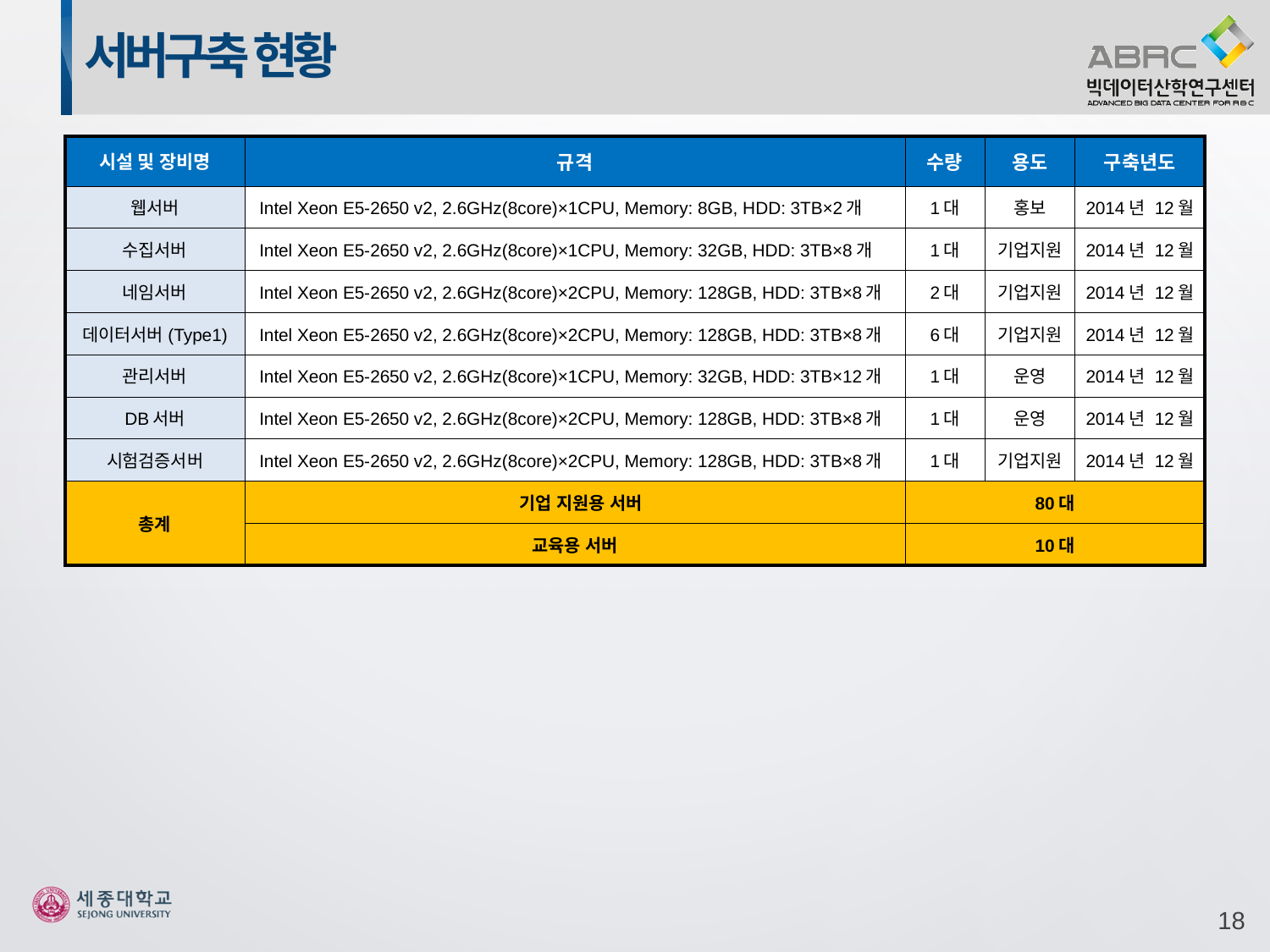

서버구축 현황
| 시설 및 장비명 | 규격 | 수량 | 용도 | 구축년도 |
| --- | --- | --- | --- | --- |
| 웹서버 | Intel Xeon E5-2650 v2, 2.6GHz(8core)×1CPU, Memory: 8GB, HDD: 3TB×2개 | 1대 | 홍보 | 2014년 12월 |
| 수집서버 | Intel Xeon E5-2650 v2, 2.6GHz(8core)×1CPU, Memory: 32GB, HDD: 3TB×8개 | 1대 | 기업지원 | 2014년 12월 |
| 네임서버 | Intel Xeon E5-2650 v2, 2.6GHz(8core)×2CPU, Memory: 128GB, HDD: 3TB×8개 | 2대 | 기업지원 | 2014년 12월 |
| 데이터서버(Type1) | Intel Xeon E5-2650 v2, 2.6GHz(8core)×2CPU, Memory: 128GB, HDD: 3TB×8개 | 6대 | 기업지원 | 2014년 12월 |
| 관리서버 | Intel Xeon E5-2650 v2, 2.6GHz(8core)×1CPU, Memory: 32GB, HDD: 3TB×12개 | 1대 | 운영 | 2014년 12월 |
| DB서버 | Intel Xeon E5-2650 v2, 2.6GHz(8core)×2CPU, Memory: 128GB, HDD: 3TB×8개 | 1대 | 운영 | 2014년 12월 |
| 시험검증서버 | Intel Xeon E5-2650 v2, 2.6GHz(8core)×2CPU, Memory: 128GB, HDD: 3TB×8개 | 1대 | 기업지원 | 2014년 12월 |
| 총계 | 기업 지원용 서버 | 80대 |  |  |
|  | 교육용 서버 | 10대 |  |  |